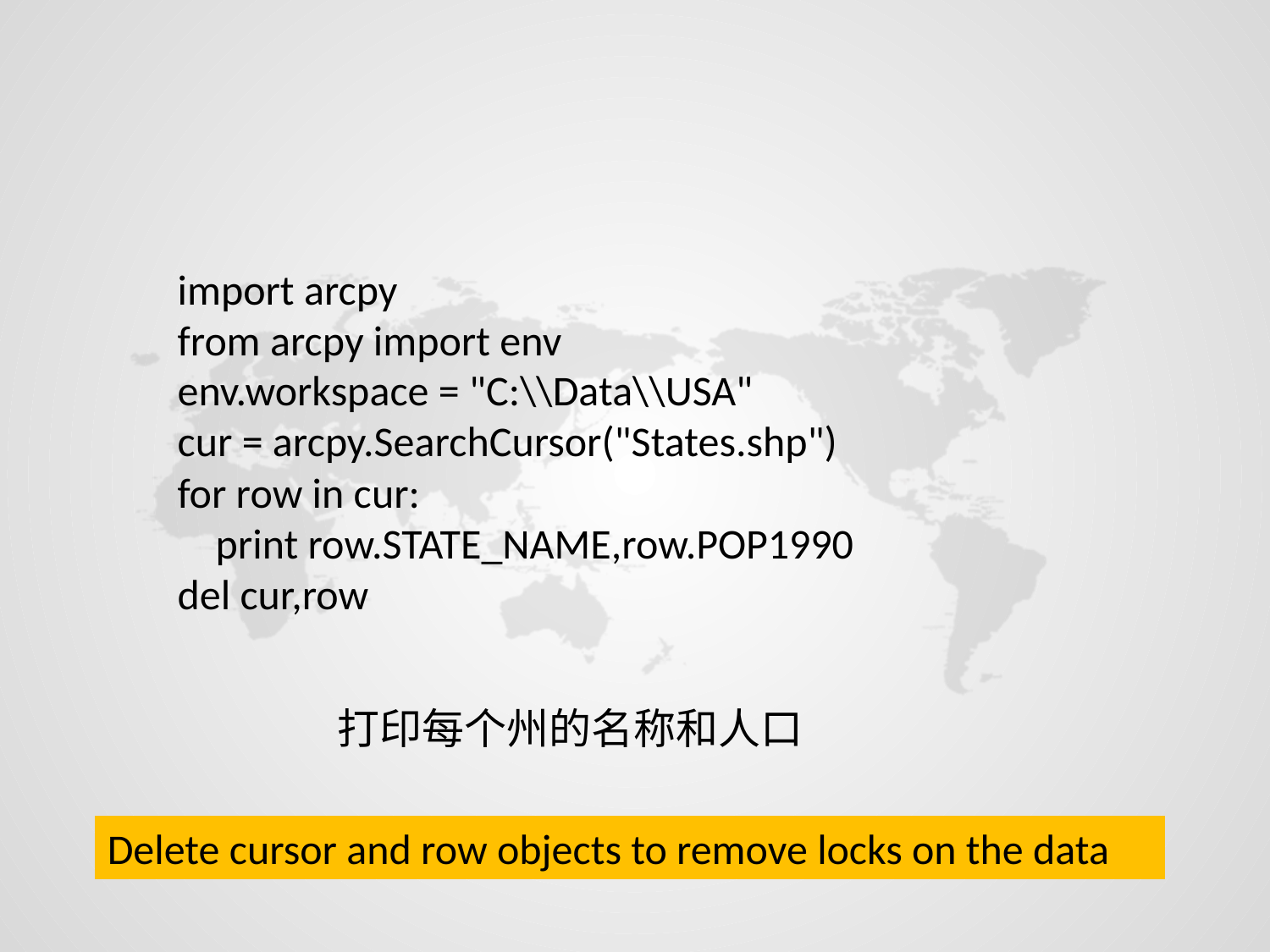

import arcpy
from arcpy import env
env.workspace = "C:\\Data\\USA"
cur = arcpy.SearchCursor("States.shp")
for row in cur:
    print row.STATE_NAME,row.POP1990
del cur,row
打印每个州的名称和人口
Delete cursor and row objects to remove locks on the data